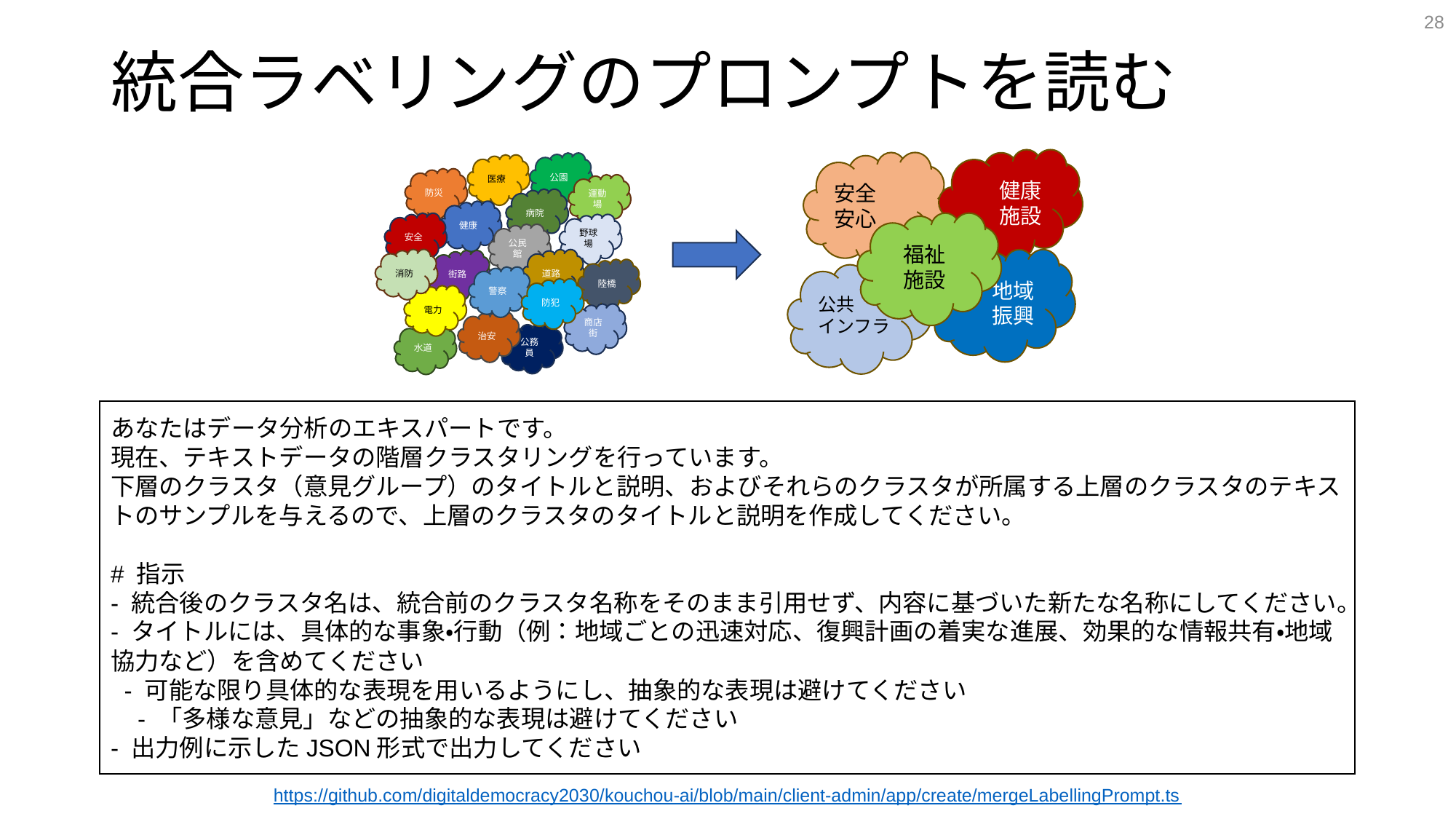

28
# 統合ラベリングのプロンプトを読む
健康
施設
安全
安心
福祉
施設
地域
振興
公共
インフラ
公園
医療
防災
運動場
病院
健康
安全
野球場
公民館
消防
道路
街路
陸橋
警察
防犯
電力
商店街
治安
公務員
水道

あなたはデータ分析のエキスパートです。
現在、テキストデータの階層クラスタリングを行っています。
下層のクラスタ（意見グループ）のタイトルと説明、およびそれらのクラスタが所属する上層のクラスタのテキストのサンプルを与えるので、上層のクラスタのタイトルと説明を作成してください。

# 指示
- 統合後のクラスタ名は、統合前のクラスタ名称をそのまま引用せず、内容に基づいた新たな名称にしてください。
- タイトルには、具体的な事象・行動（例：地域ごとの迅速対応、復興計画の着実な進展、効果的な情報共有・地域協力など）を含めてください
  - 可能な限り具体的な表現を用いるようにし、抽象的な表現は避けてください
    - 「多様な意見」などの抽象的な表現は避けてください
- 出力例に示したJSON形式で出力してください
https://github.com/digitaldemocracy2030/kouchou-ai/blob/main/client-admin/app/create/mergeLabellingPrompt.ts